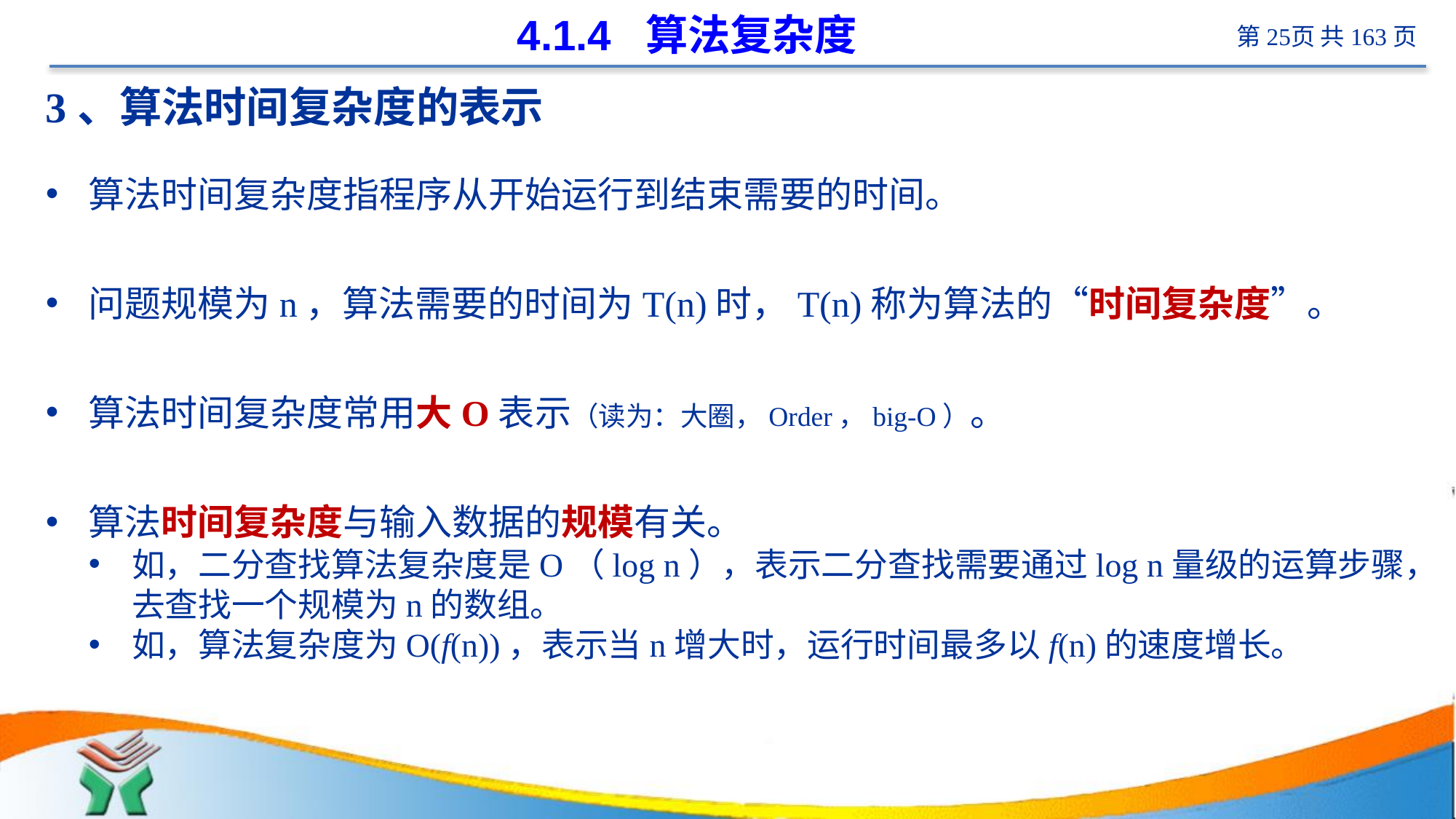

# 4.1.4  算法复杂度
3、算法时间复杂度的表示

算法时间复杂度指程序从开始运行到结束需要的时间。

问题规模为n，算法需要的时间为T(n)时，T(n)称为算法的“时间复杂度”。

算法时间复杂度常用大O表示（读为：大圈，Order，big-O）。

算法时间复杂度与输入数据的规模有关。
如，二分查找算法复杂度是O（log n），表示二分查找需要通过log n量级的运算步骤，去查找一个规模为n的数组。
如，算法复杂度为O(f(n))，表示当n增大时，运行时间最多以f(n)的速度增长。